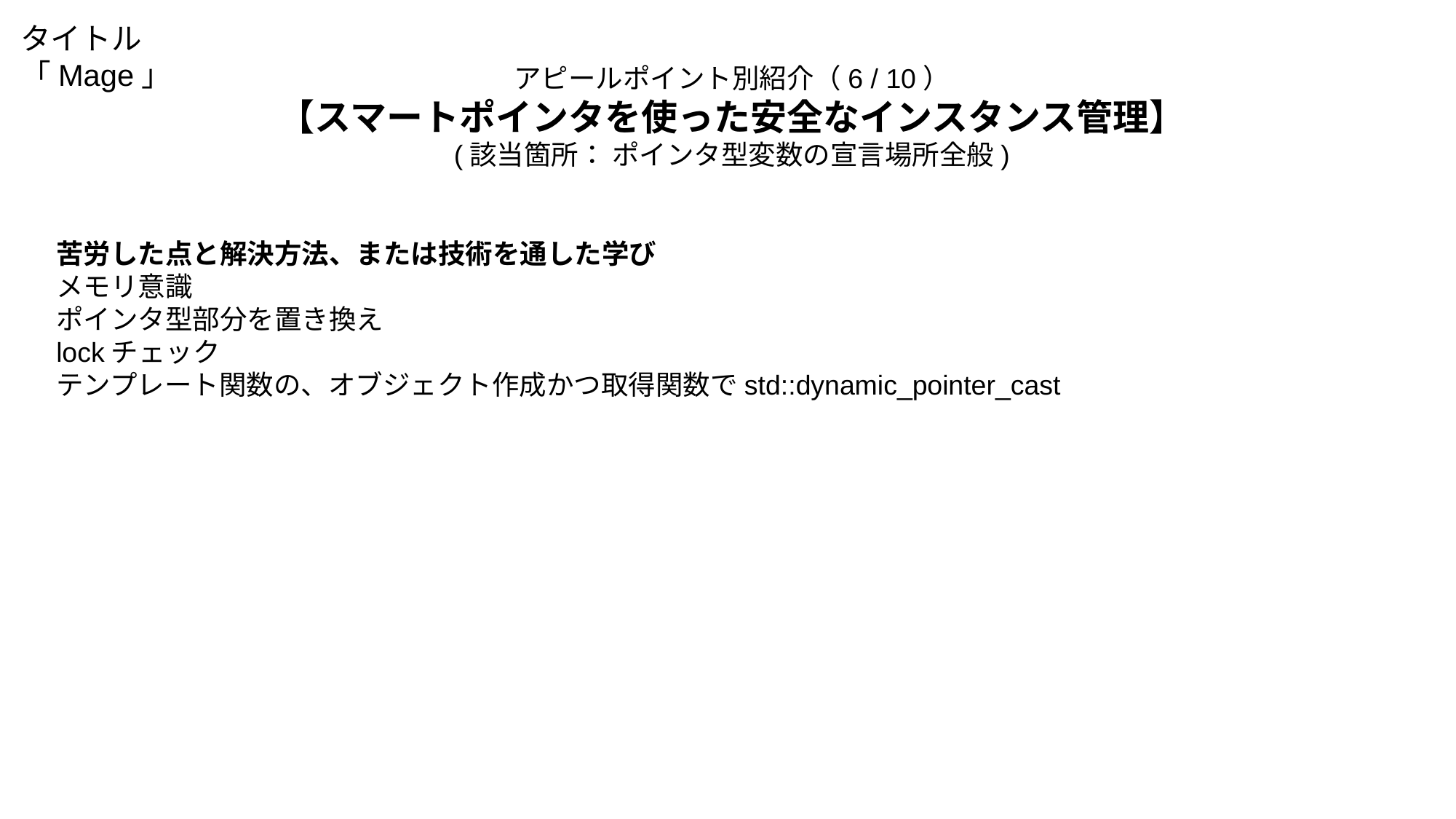

タイトル「Mage」
アピールポイント別紹介（6 / 10）
【スマートポインタを使った安全なインスタンス管理】
(該当箇所： ポインタ型変数の宣言場所全般)
苦労した点と解決方法、または技術を通した学び
メモリ意識
ポインタ型部分を置き換え
lockチェック
テンプレート関数の、オブジェクト作成かつ取得関数でstd::dynamic_pointer_cast